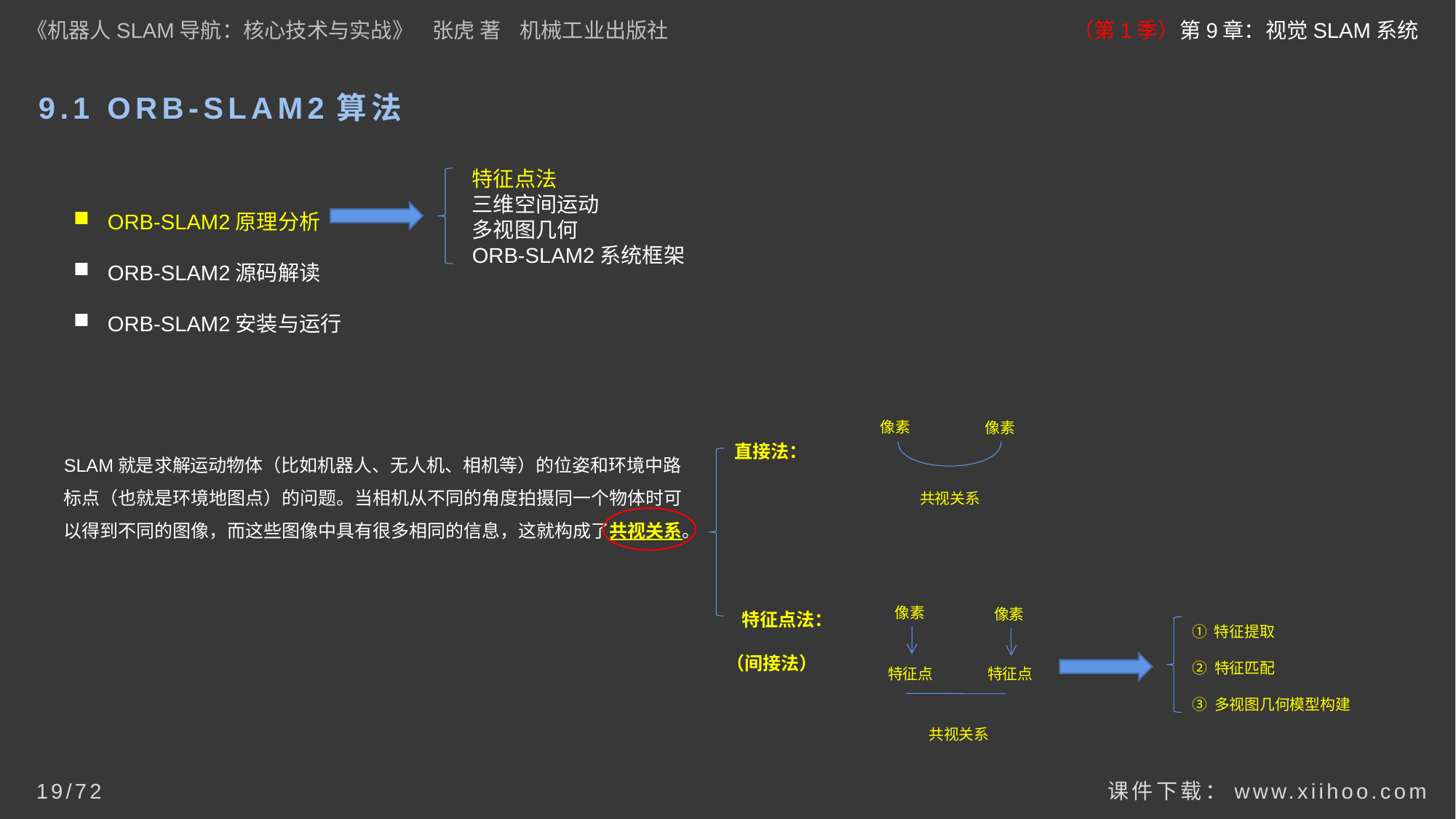

《机器人SLAM导航：核心技术与实战》    张虎 著    机械工业出版社
（第1季）第9章：视觉SLAM系统
# 9.1 ORB-SLAM2算法
特征点法
三维空间运动
多视图几何
ORB-SLAM2系统框架

ORB-SLAM2原理分析
ORB-SLAM2源码解读
ORB-SLAM2安装与运行

像素
像素
直接法：
SLAM就是求解运动物体（比如机器人、无人机、相机等）的位姿和环境中路标点（也就是环境地图点）的问题。当相机从不同的角度拍摄同一个物体时可以得到不同的图像，而这些图像中具有很多相同的信息，这就构成了共视关系。

共视关系

像素
  特征点法：
（间接法）
像素
① 特征提取
② 特征匹配
③ 多视图几何模型构建

特征点
特征点

共视关系
课件下载：www.xiihoo.com
19/72